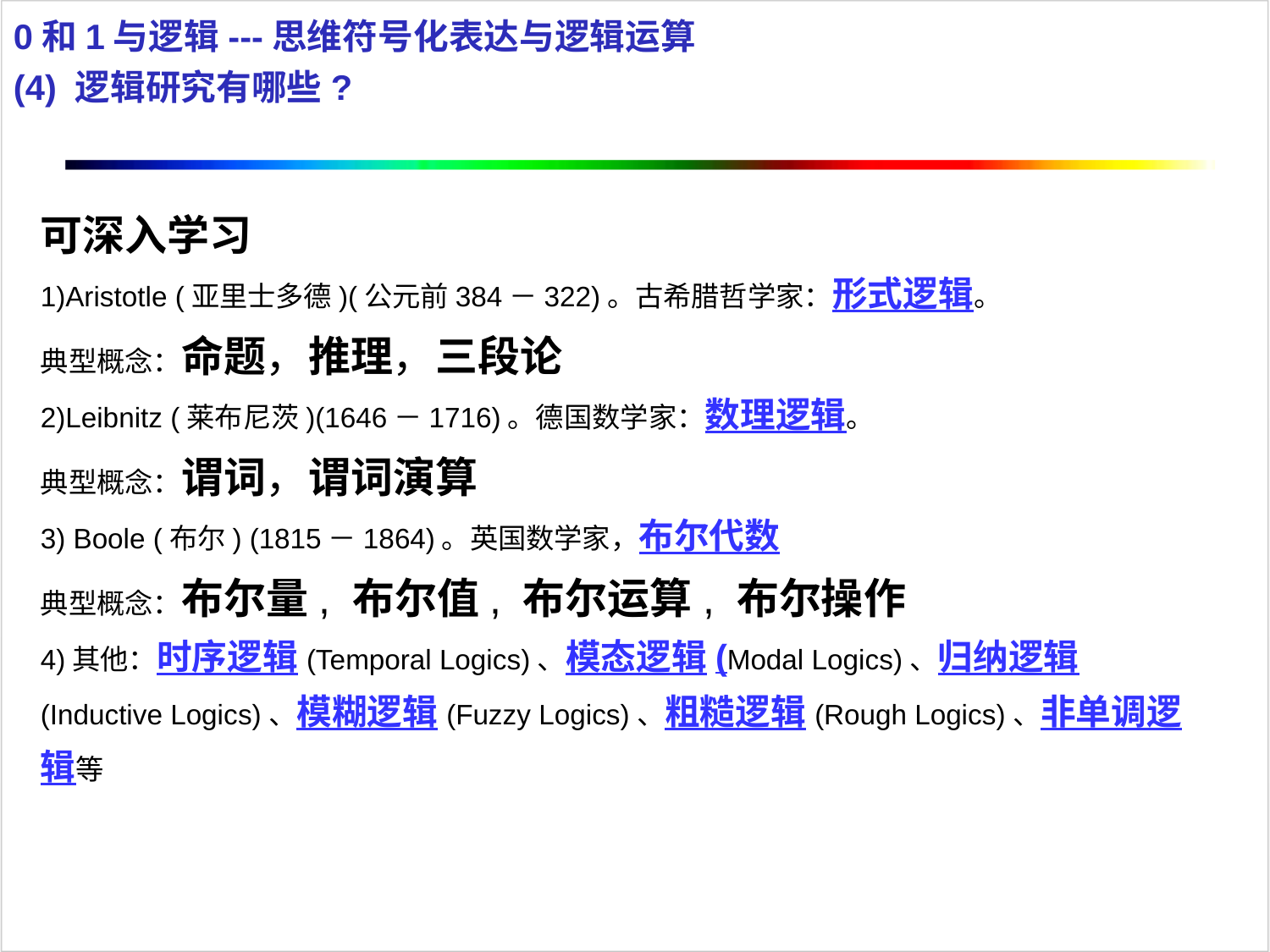

0和1与逻辑---思维符号化表达与逻辑运算
(4) 逻辑研究有哪些?
可深入学习
1)Aristotle (亚里士多德)(公元前384－322)。古希腊哲学家：形式逻辑。
典型概念：命题，推理，三段论
2)Leibnitz (莱布尼茨)(1646－1716)。德国数学家：数理逻辑。
典型概念：谓词，谓词演算
3) Boole (布尔) (1815－1864)。英国数学家，布尔代数
典型概念：布尔量, 布尔值, 布尔运算, 布尔操作
4)其他：时序逻辑(Temporal Logics)、模态逻辑(Modal Logics)、归纳逻辑(Inductive Logics)、模糊逻辑(Fuzzy Logics)、粗糙逻辑(Rough Logics)、非单调逻辑等